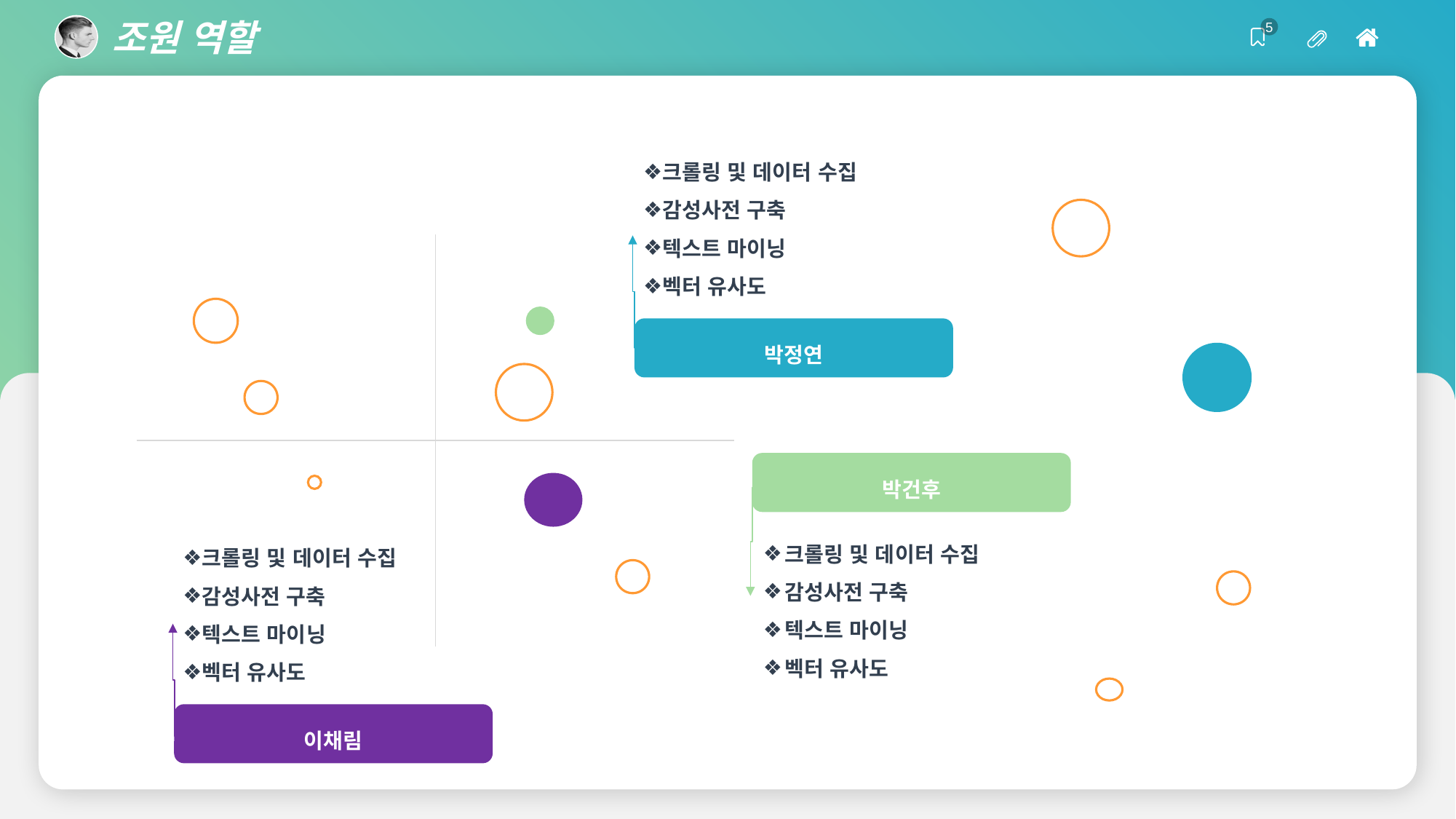

조원 역할

5

크롤링 및 데이터 수집
감성사전 구축
텍스트 마이닝
벡터 유사도

박정연

박건후

크롤링 및 데이터 수집
감성사전 구축
텍스트 마이닝
벡터 유사도
크롤링 및 데이터 수집
감성사전 구축
텍스트 마이닝
벡터 유사도

이채림